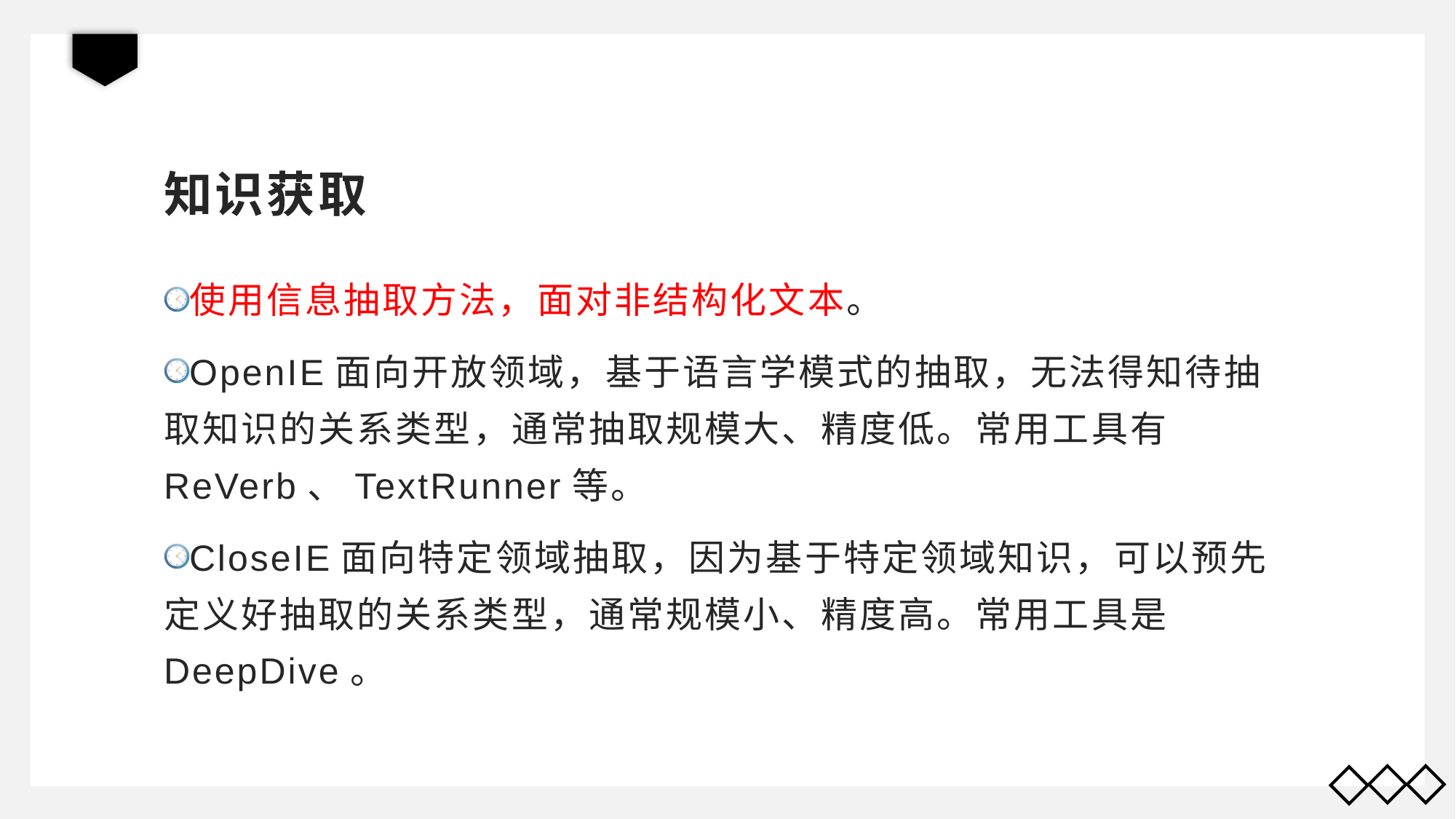

# 知识获取
使用信息抽取方法，面对非结构化文本。
OpenIE面向开放领域，基于语言学模式的抽取，无法得知待抽取知识的关系类型，通常抽取规模大、精度低。常用工具有ReVerb、TextRunner等。
CloseIE面向特定领域抽取，因为基于特定领域知识，可以预先定义好抽取的关系类型，通常规模小、精度高。常用工具是DeepDive。